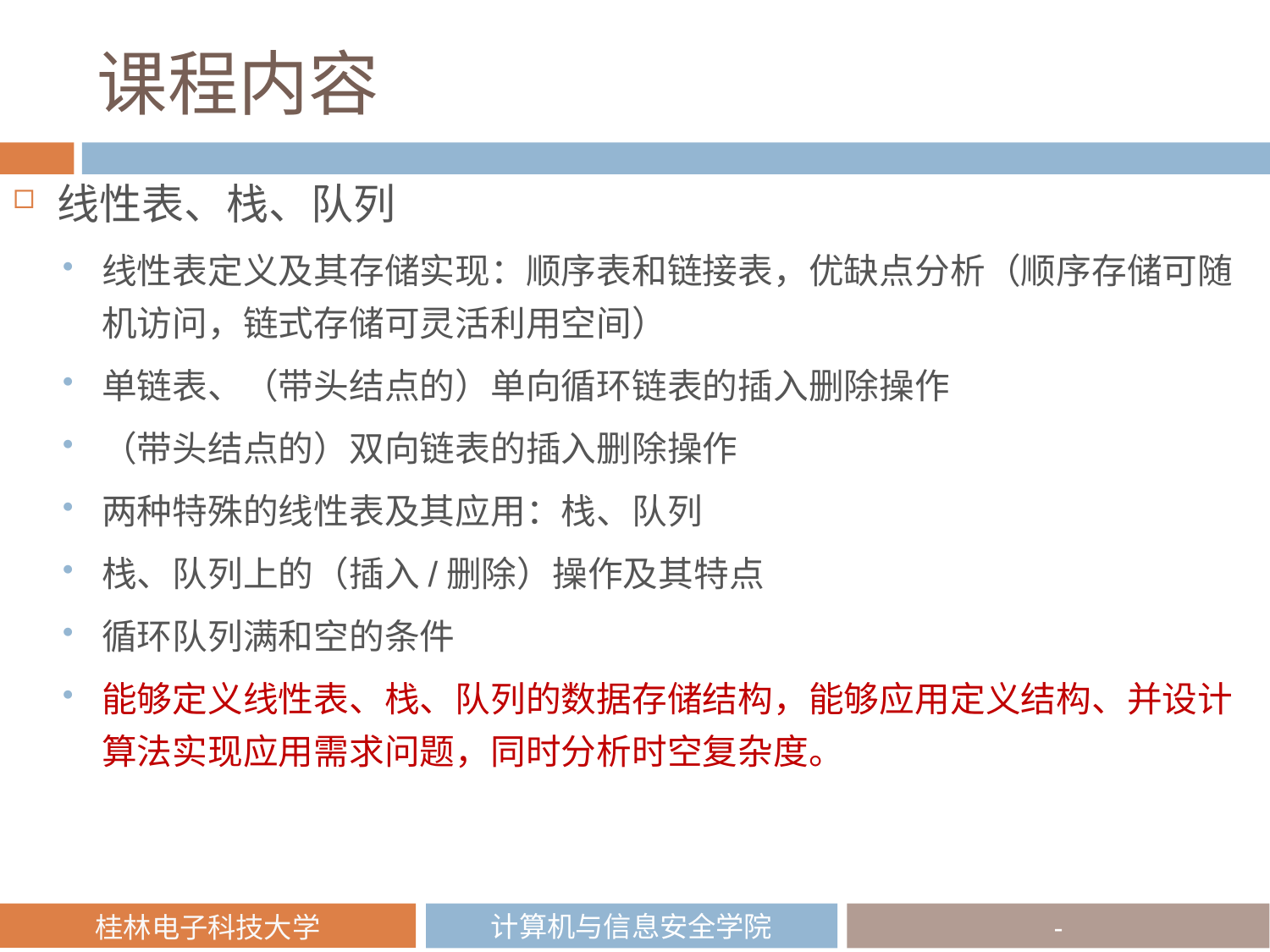

# 课程内容
线性表、栈、队列
线性表定义及其存储实现：顺序表和链接表，优缺点分析（顺序存储可随机访问，链式存储可灵活利用空间）
单链表、（带头结点的）单向循环链表的插入删除操作
（带头结点的）双向链表的插入删除操作
两种特殊的线性表及其应用：栈、队列
栈、队列上的（插入/删除）操作及其特点
循环队列满和空的条件
能够定义线性表、栈、队列的数据存储结构，能够应用定义结构、并设计算法实现应用需求问题，同时分析时空复杂度。